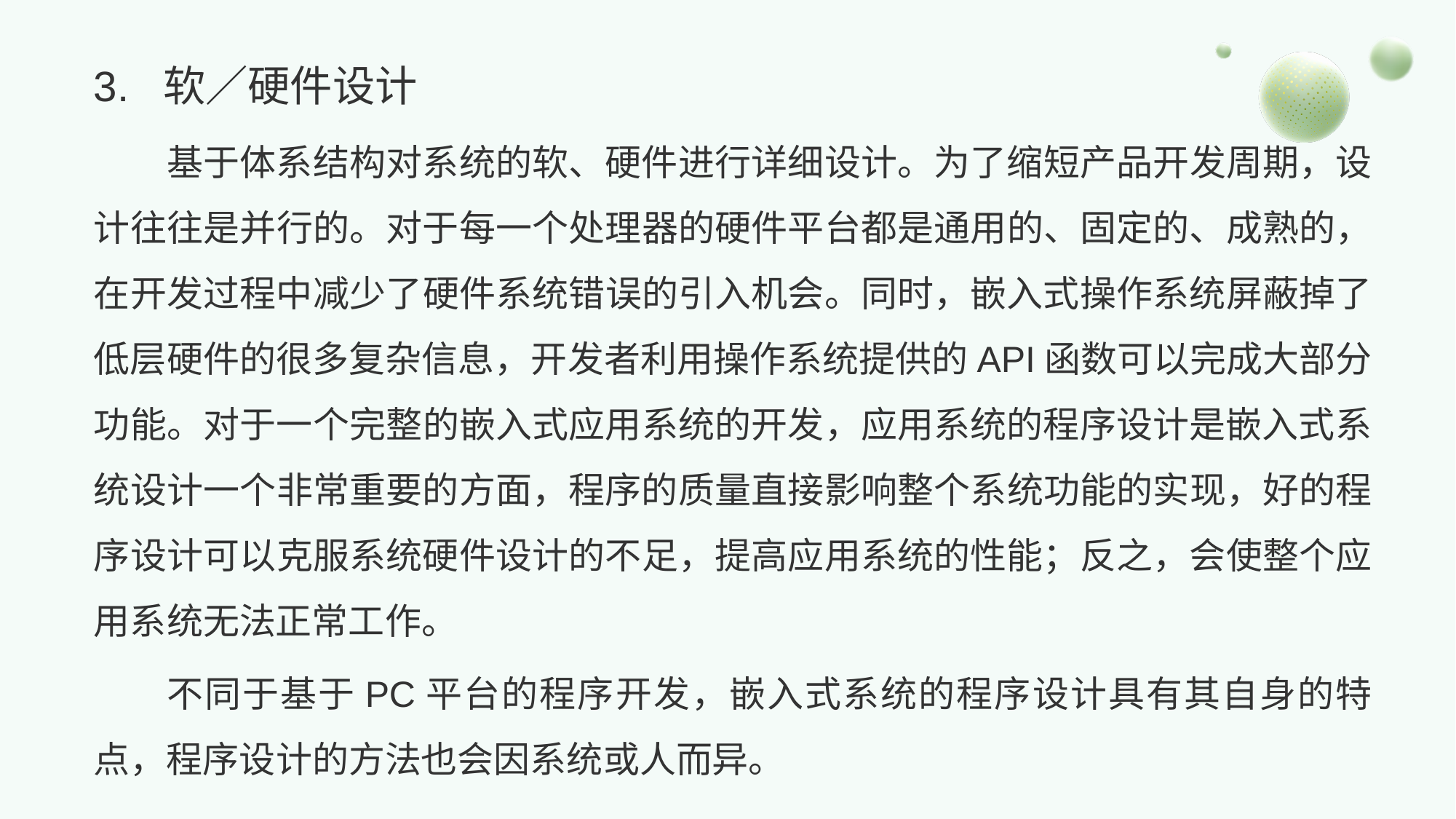

3.  软／硬件设计
基于体系结构对系统的软、硬件进行详细设计。为了缩短产品开发周期，设计往往是并行的。对于每一个处理器的硬件平台都是通用的、固定的、成熟的，在开发过程中减少了硬件系统错误的引入机会。同时，嵌入式操作系统屏蔽掉了低层硬件的很多复杂信息，开发者利用操作系统提供的API函数可以完成大部分功能。对于一个完整的嵌入式应用系统的开发，应用系统的程序设计是嵌入式系统设计一个非常重要的方面，程序的质量直接影响整个系统功能的实现，好的程序设计可以克服系统硬件设计的不足，提高应用系统的性能；反之，会使整个应用系统无法正常工作。
不同于基于PC平台的程序开发，嵌入式系统的程序设计具有其自身的特点，程序设计的方法也会因系统或人而异。